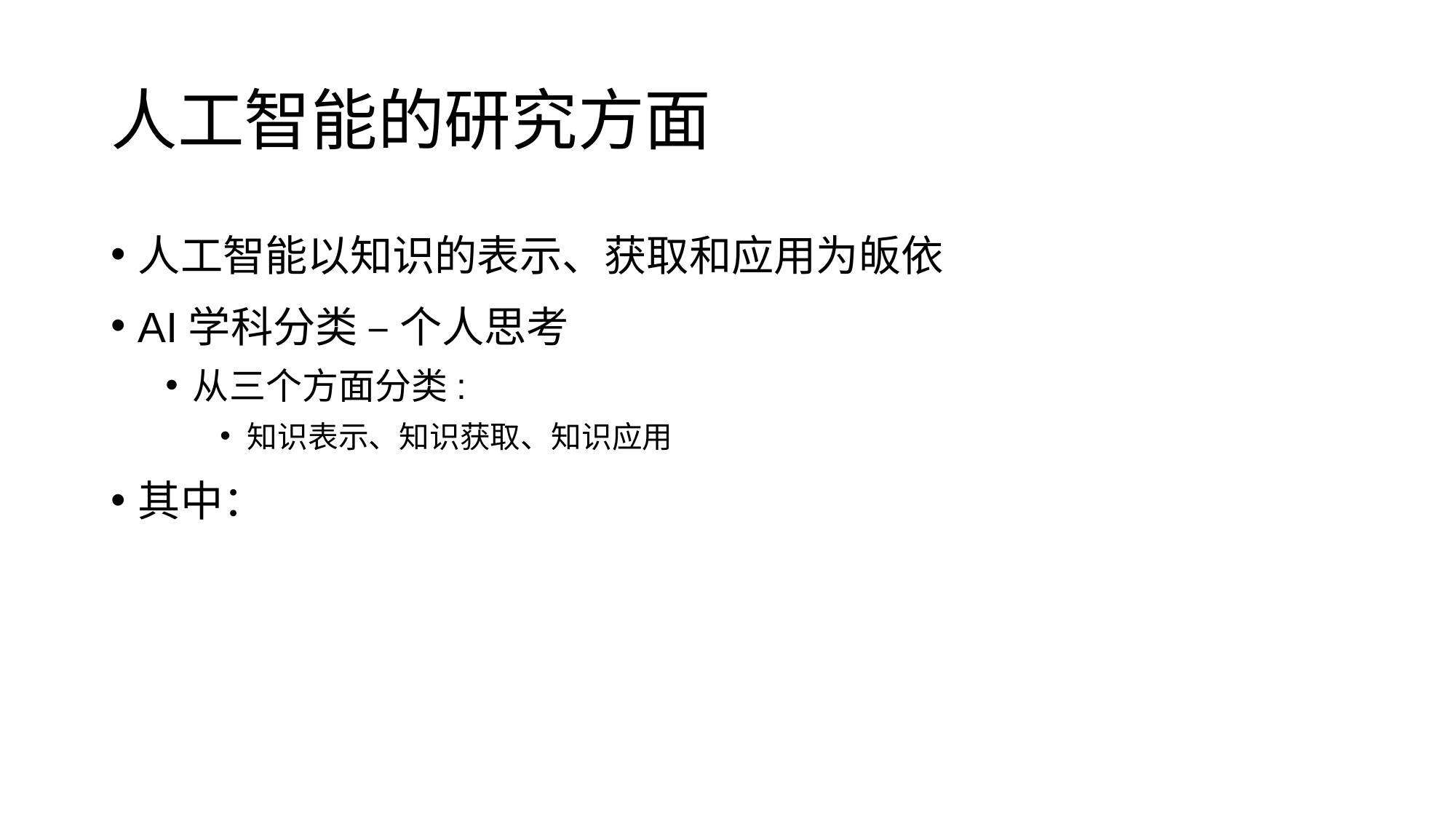

# 人工智能的研究方面
人工智能以知识的表示、获取和应用为皈依
AI学科分类 – 个人思考
从三个方面分类:
知识表示、知识获取、知识应用
其中：